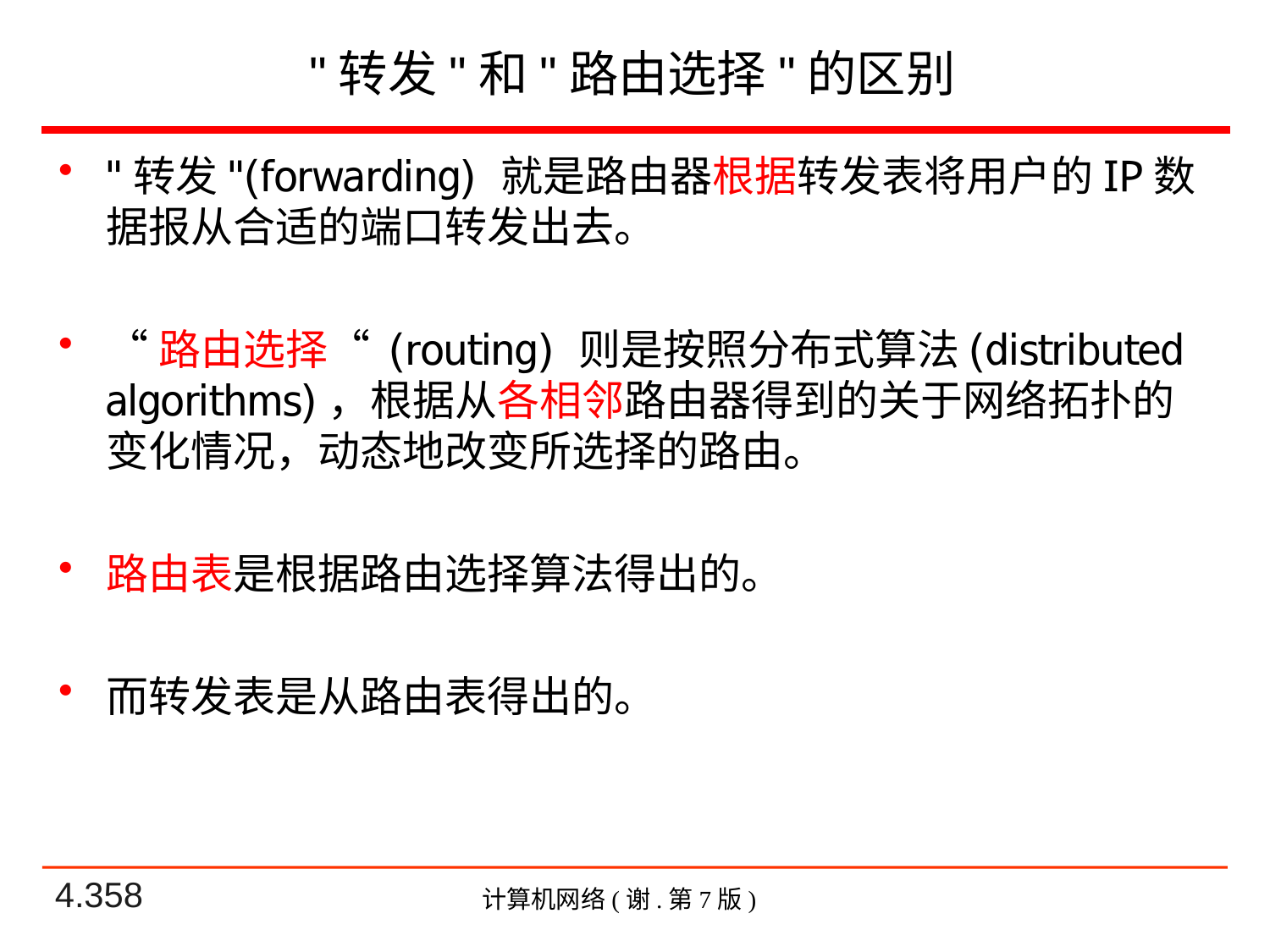

# "转发"和"路由选择"的区别
"转发"(forwarding) 就是路由器根据转发表将用户的IP数据报从合适的端口转发出去。

“路由选择“ (routing) 则是按照分布式算法(distributed algorithms)，根据从各相邻路由器得到的关于网络拓扑的变化情况，动态地改变所选择的路由。

路由表是根据路由选择算法得出的。

而转发表是从路由表得出的。